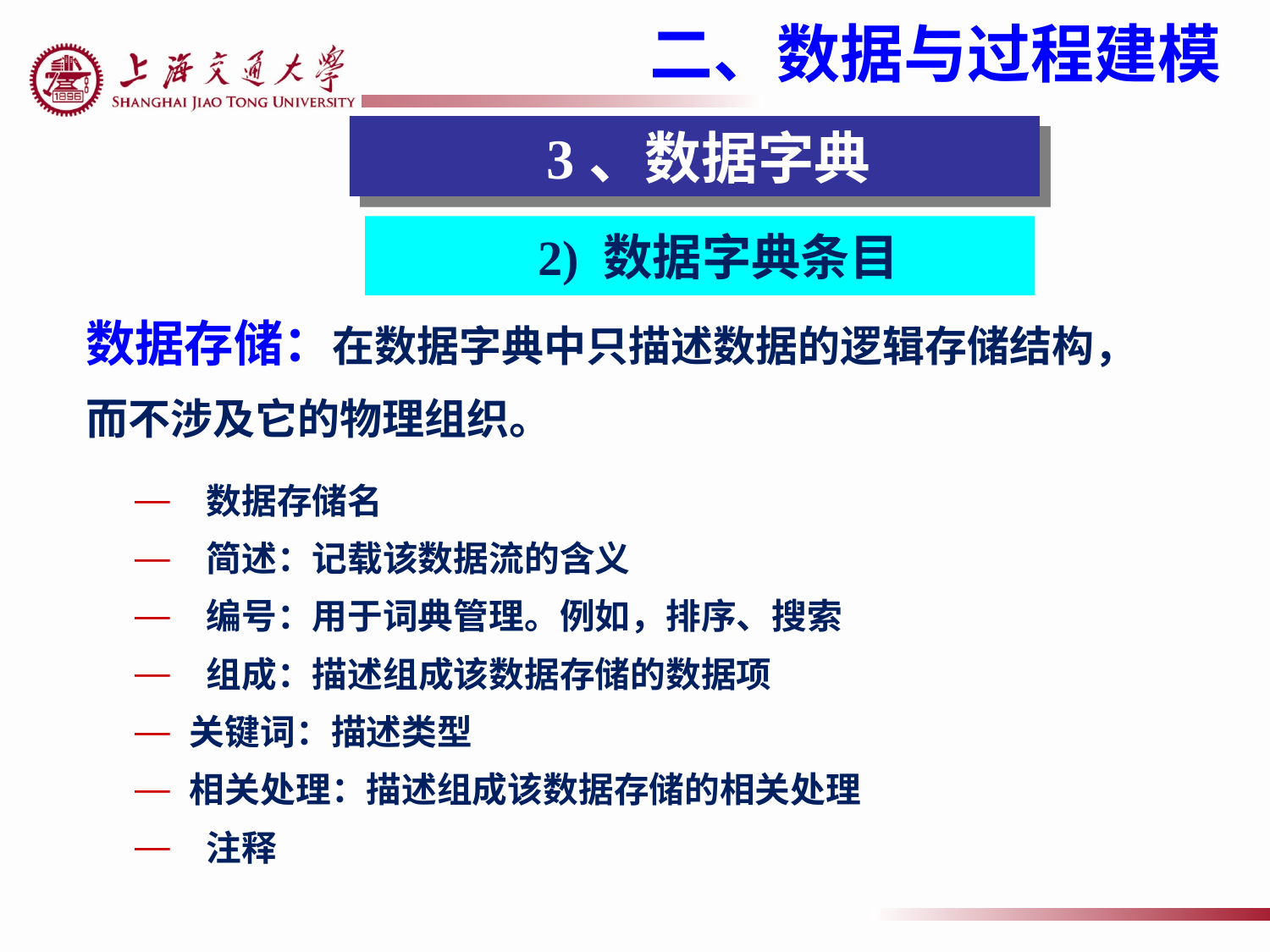

二、数据与过程建模
  3、数据字典
2) 数据字典条目
数据存储：在数据字典中只描述数据的逻辑存储结构，
而不涉及它的物理组织。

 数据存储名
 简述：记载该数据流的含义
 编号：用于词典管理。例如，排序、搜索
 组成：描述组成该数据存储的数据项
关键词：描述类型
相关处理：描述组成该数据存储的相关处理
 注释